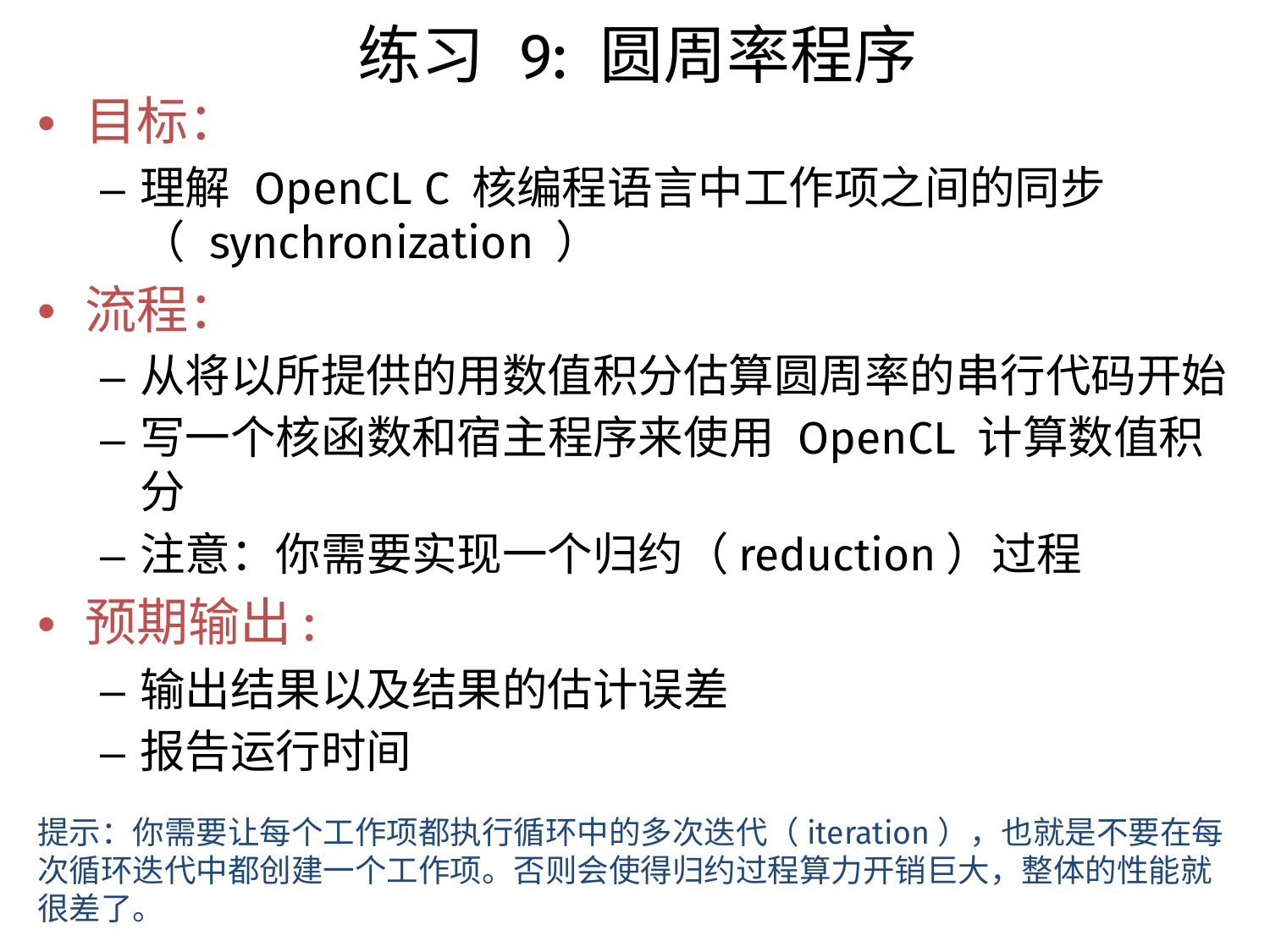

练习 9: 圆周率程序
目标：
理解 OpenCL C 核编程语言中工作项之间的同步（ synchronization ）
流程：
从将以所提供的用数值积分估算圆周率的串行代码开始
写一个核函数和宿主程序来使用 OpenCL 计算数值积分
注意：你需要实现一个归约（reduction）过程
预期输出:
输出结果以及结果的估计误差
报告运行时间
提示：你需要让每个工作项都执行循环中的多次迭代（iteration），也就是不要在每次循环迭代中都创建一个工作项。否则会使得归约过程算力开销巨大，整体的性能就很差了。